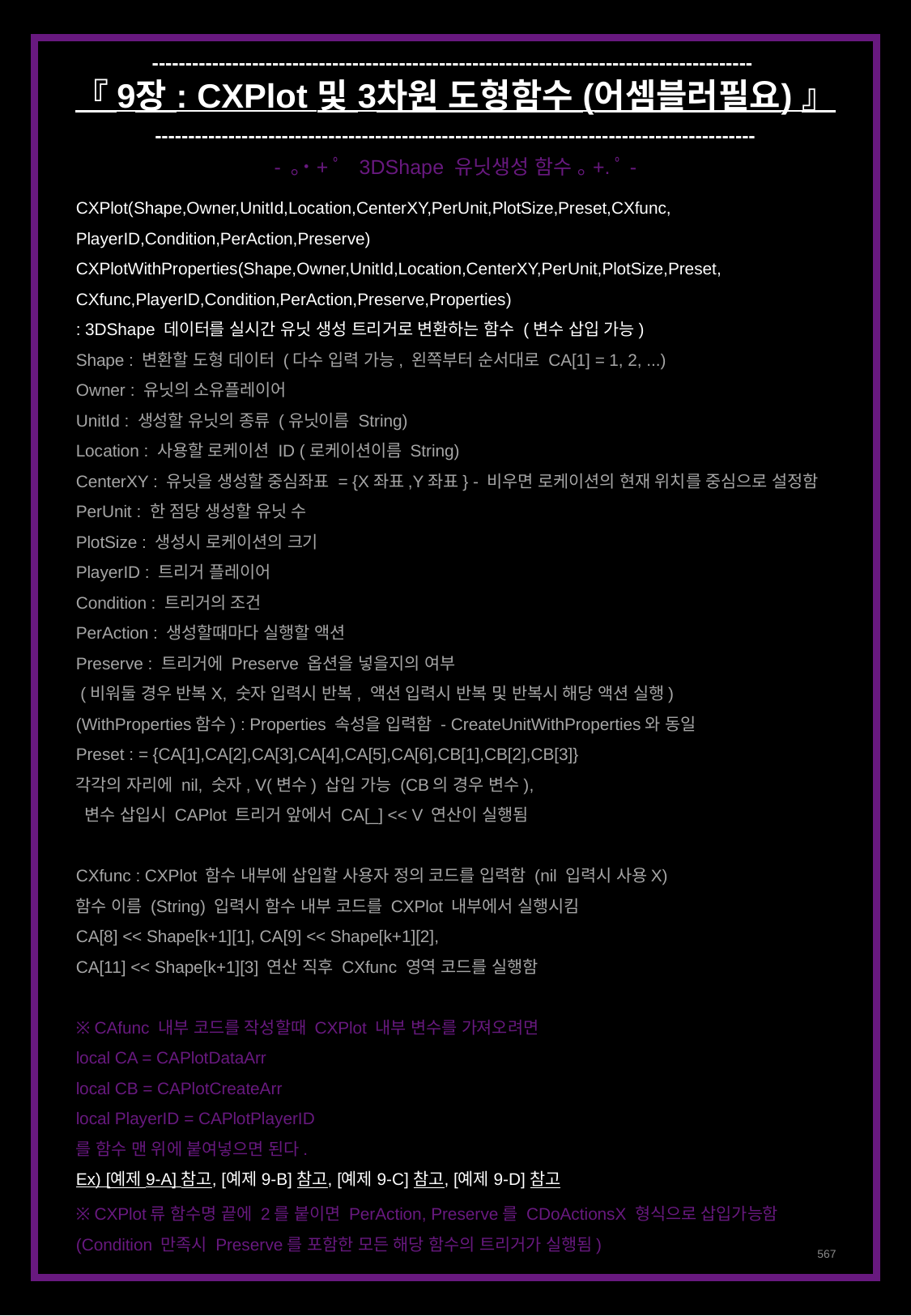

------------------------------------------------------------------------------------------
『 9장 : CXPlot 및 3차원 도형함수 (어셈블러필요) 』
------------------------------------------------------------------------------------------
- ｡˙+ﾟ  3DShape 유닛생성 함수 ｡+.ﾟ-
CXPlot(Shape,Owner,UnitId,Location,CenterXY,PerUnit,PlotSize,Preset,CXfunc,
PlayerID,Condition,PerAction,Preserve)
CXPlotWithProperties(Shape,Owner,UnitId,Location,CenterXY,PerUnit,PlotSize,Preset,
CXfunc,PlayerID,Condition,PerAction,Preserve,Properties)
: 3DShape 데이터를 실시간 유닛 생성 트리거로 변환하는 함수 (변수 삽입 가능)
Shape : 변환할 도형 데이터 (다수 입력 가능, 왼쪽부터 순서대로 CA[1] = 1, 2, ...)
Owner : 유닛의 소유플레이어
UnitId : 생성할 유닛의 종류 (유닛이름 String)
Location : 사용할 로케이션 ID (로케이션이름 String)
CenterXY : 유닛을 생성할 중심좌표 = {X좌표,Y좌표} - 비우면 로케이션의 현재 위치를 중심으로 설정함
PerUnit : 한 점당 생성할 유닛 수
PlotSize : 생성시 로케이션의 크기
PlayerID : 트리거 플레이어
Condition : 트리거의 조건
PerAction : 생성할때마다 실행할 액션
Preserve : 트리거에 Preserve 옵션을 넣을지의 여부
 (비워둘 경우 반복X, 숫자 입력시 반복, 액션 입력시 반복 및 반복시 해당 액션 실행)
(WithProperties함수) : Properties 속성을 입력함 - CreateUnitWithProperties와 동일
Preset : = {CA[1],CA[2],CA[3],CA[4],CA[5],CA[6],CB[1],CB[2],CB[3]}
각각의 자리에 nil, 숫자, V(변수) 삽입 가능 (CB의 경우 변수),
 변수 삽입시 CAPlot 트리거 앞에서 CA[_] << V 연산이 실행됨

CXfunc : CXPlot 함수 내부에 삽입할 사용자 정의 코드를 입력함 (nil 입력시 사용X)
함수 이름 (String) 입력시 함수 내부 코드를 CXPlot 내부에서 실행시킴
CA[8] << Shape[k+1][1], CA[9] << Shape[k+1][2],
CA[11] << Shape[k+1][3] 연산 직후 CXfunc 영역 코드를 실행함

※ CAfunc 내부 코드를 작성할때 CXPlot 내부 변수를 가져오려면
local CA = CAPlotDataArr
local CB = CAPlotCreateArr
local PlayerID = CAPlotPlayerID
를 함수 맨 위에 붙여넣으면 된다.
Ex) [예제 9-A] 참고, [예제 9-B] 참고, [예제 9-C] 참고, [예제 9-D] 참고
※ CXPlot류 함수명 끝에 2를 붙이면 PerAction, Preserve를 CDoActionsX 형식으로 삽입가능함
(Condition 만족시 Preserve를 포함한 모든 해당 함수의 트리거가 실행됨)
567